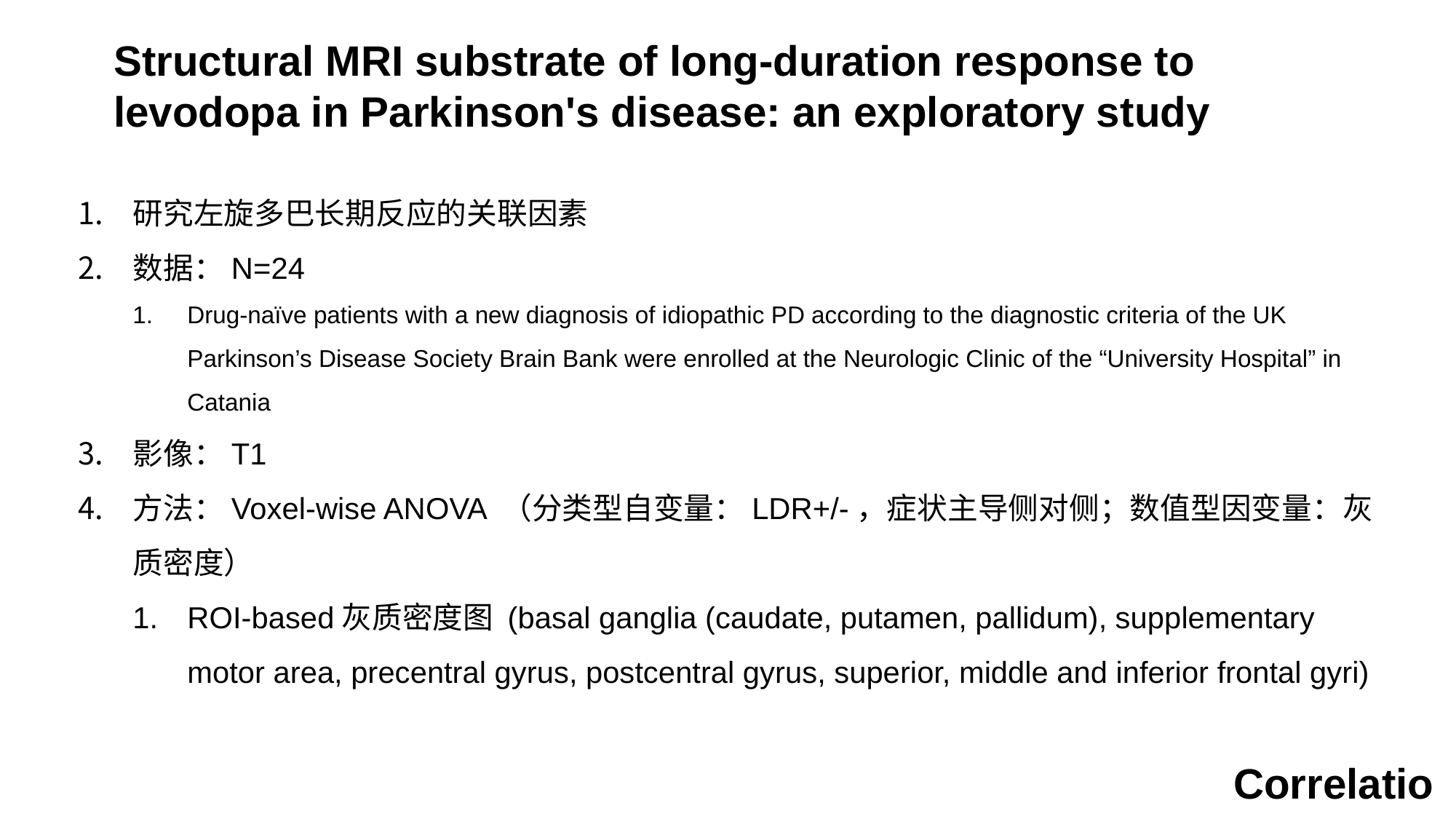

Structural MRI substrate of long-duration response to levodopa in Parkinson's disease: an exploratory study
研究左旋多巴长期反应的关联因素
数据：N=24
Drug-naïve patients with a new diagnosis of idiopathic PD according to the diagnostic criteria of the UK Parkinson’s Disease Society Brain Bank were enrolled at the Neurologic Clinic of the “University Hospital” in Catania
影像：T1
方法：Voxel-wise ANOVA （分类型自变量：LDR+/-，症状主导侧对侧；数值型因变量：灰质密度）
ROI-based灰质密度图 (basal ganglia (caudate, putamen, pallidum), supplementary motor area, precentral gyrus, postcentral gyrus, superior, middle and inferior frontal gyri)
Correlation